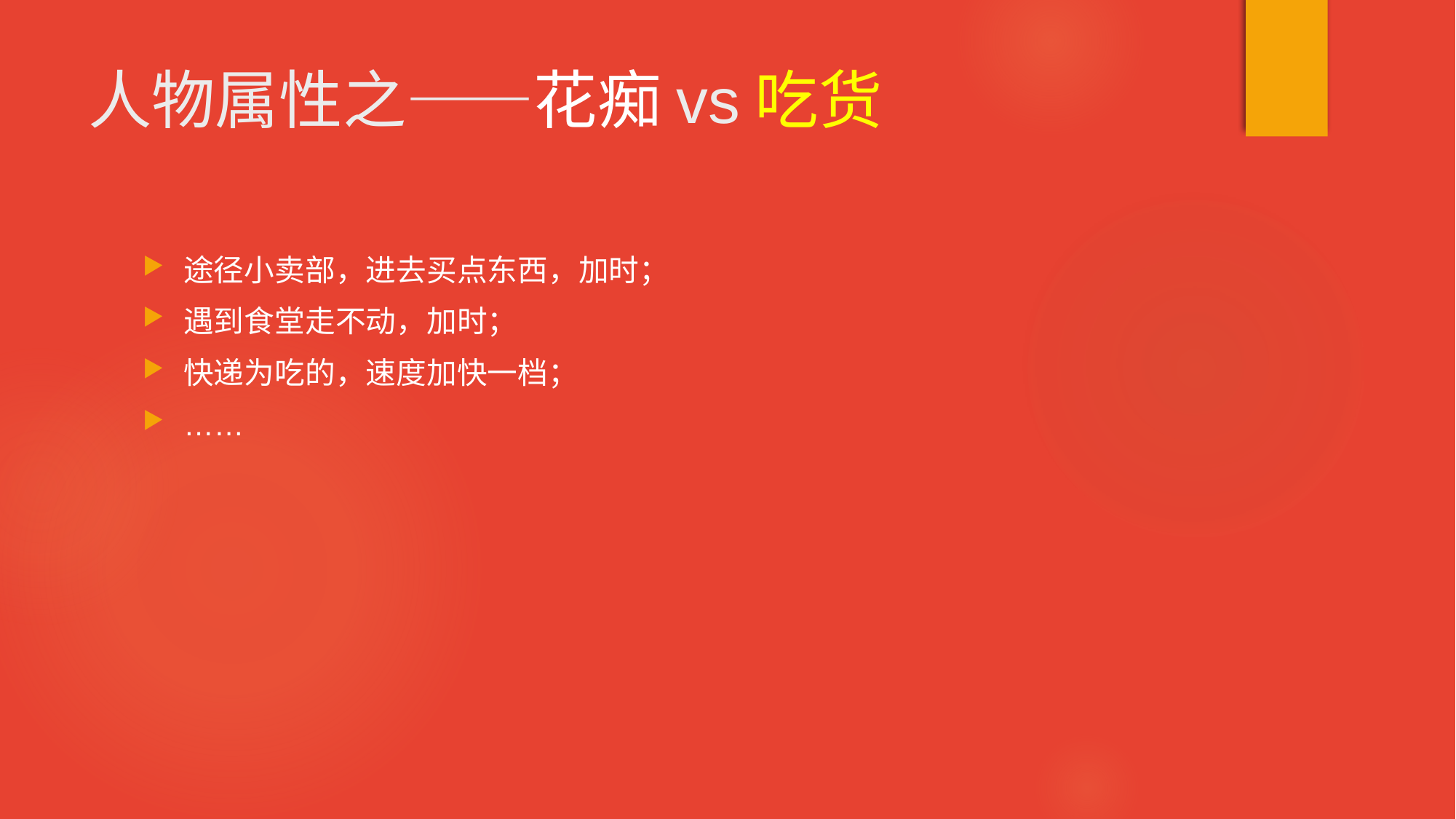

# 人物属性之——花痴vs吃货
途径小卖部，进去买点东西，加时；
遇到食堂走不动，加时；
快递为吃的，速度加快一档；
……